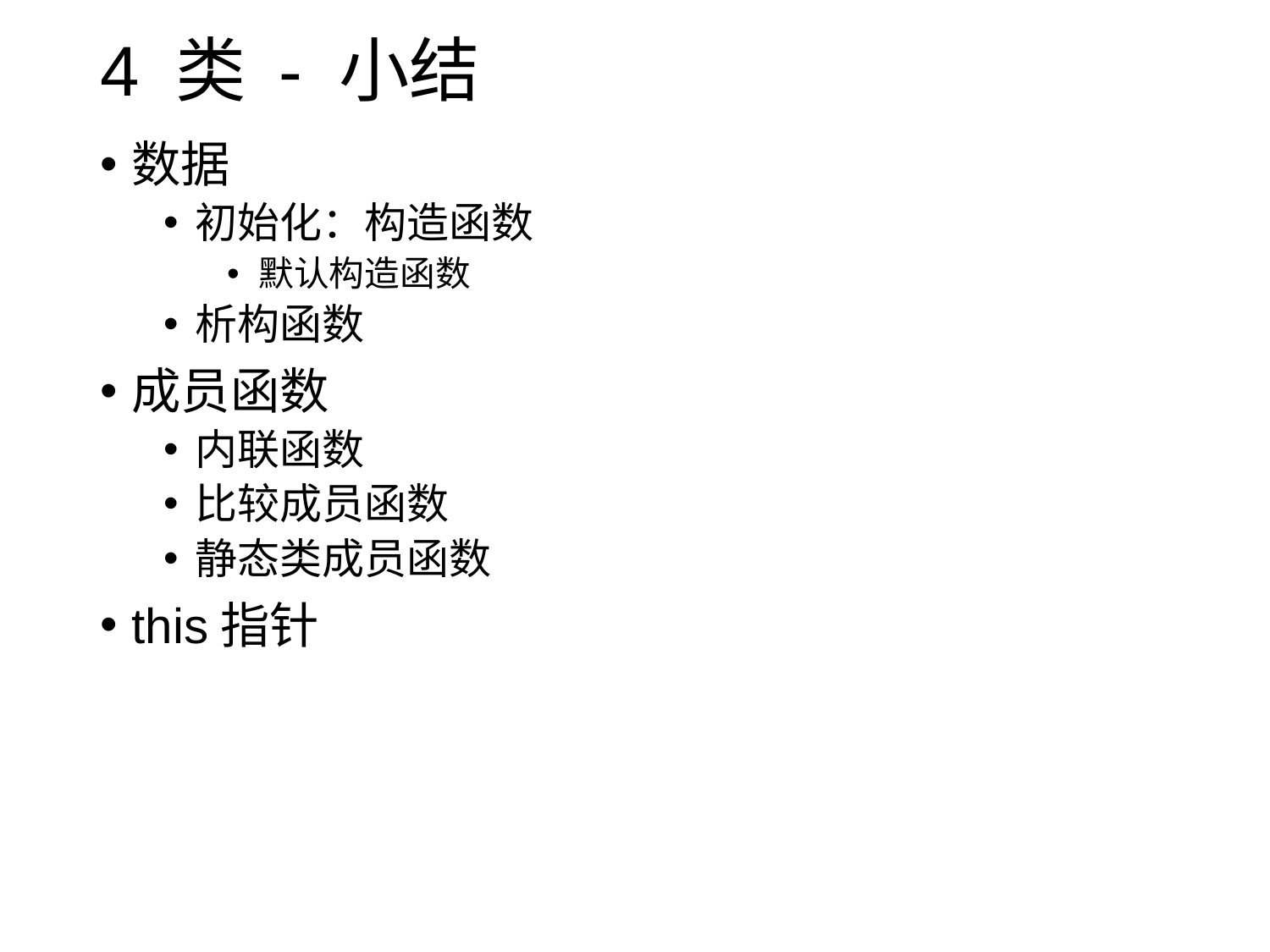

# 4 类 - 小结
数据
初始化：构造函数
默认构造函数
析构函数
成员函数
内联函数
比较成员函数
静态类成员函数
this指针